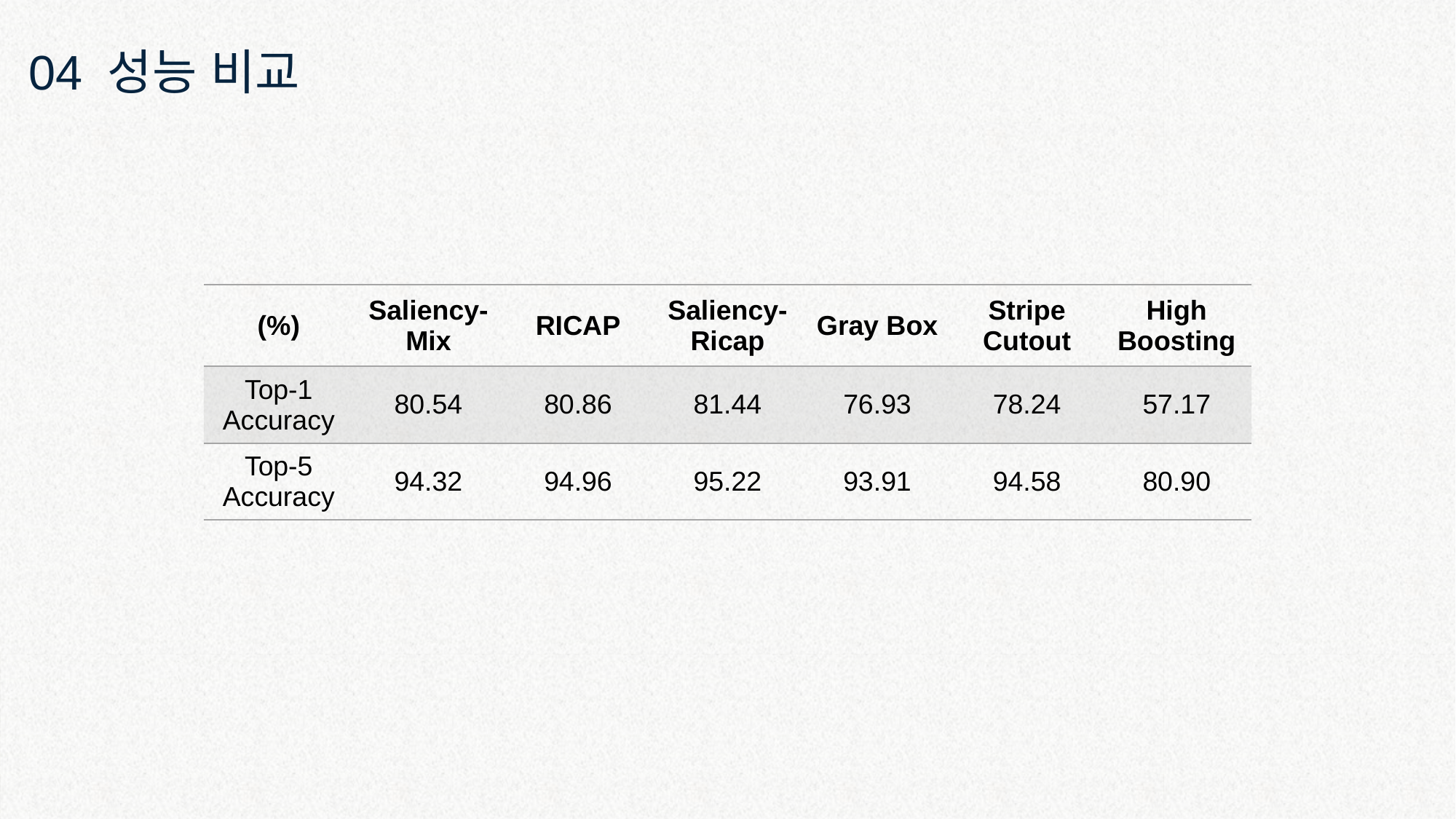

04 성능 비교
| (%) | Saliency-Mix | RICAP | Saliency-Ricap | Gray Box | Stripe Cutout | High Boosting |
| --- | --- | --- | --- | --- | --- | --- |
| Top-1 Accuracy | 80.54 | 80.86 | 81.44 | 76.93 | 78.24 | 57.17 |
| Top-5 Accuracy | 94.32 | 94.96 | 95.22 | 93.91 | 94.58 | 80.90 |